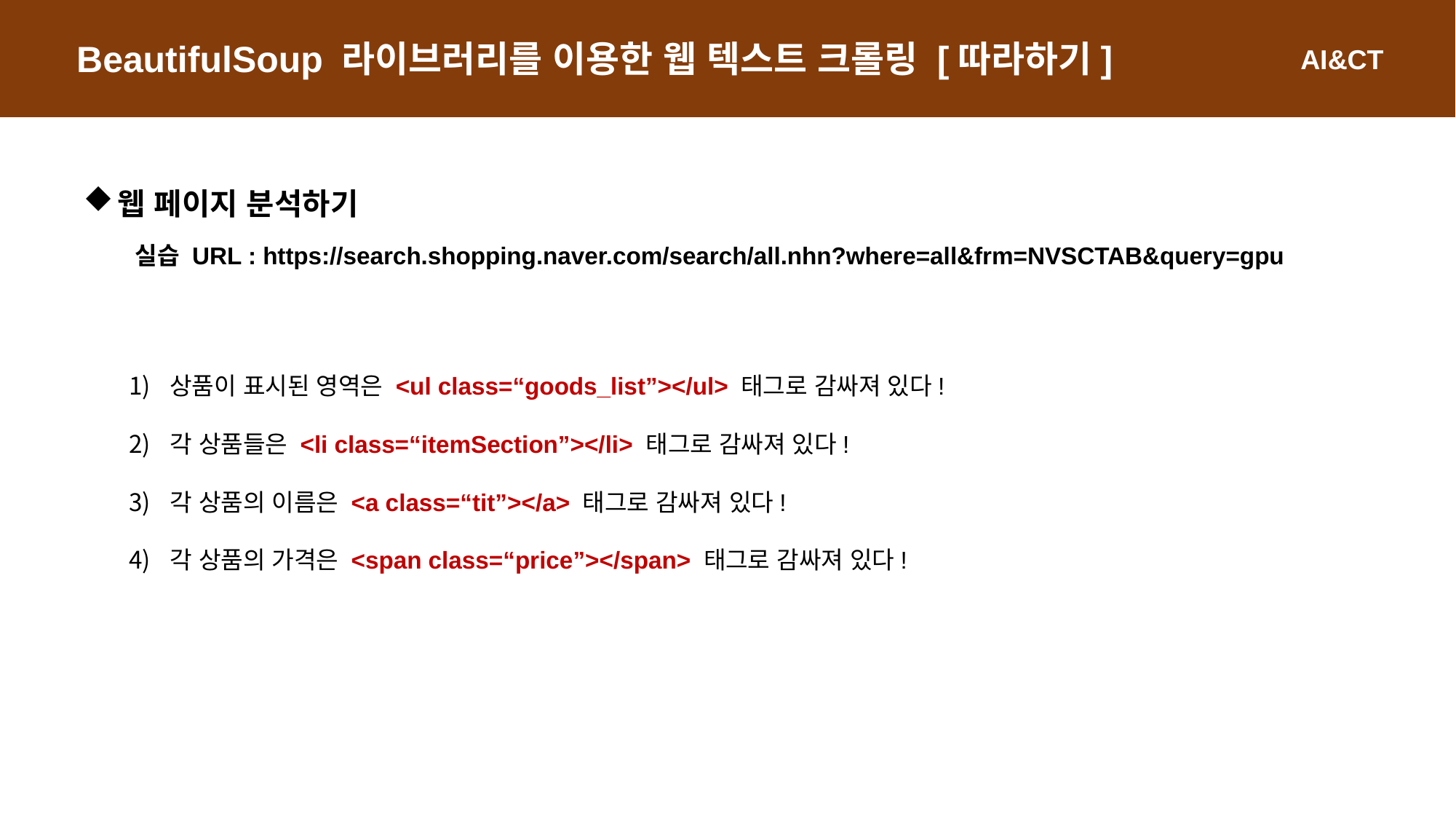

BeautifulSoup 라이브러리를 이용한 웹 텍스트 크롤링 [따라하기]
웹 페이지 분석하기
실습 URL : https://search.shopping.naver.com/search/all.nhn?where=all&frm=NVSCTAB&query=gpu
상품이 표시된 영역은 <ul class=“goods_list”></ul> 태그로 감싸져 있다!
각 상품들은 <li class=“itemSection”></li> 태그로 감싸져 있다!
각 상품의 이름은 <a class=“tit”></a> 태그로 감싸져 있다!
각 상품의 가격은 <span class=“price”></span> 태그로 감싸져 있다!